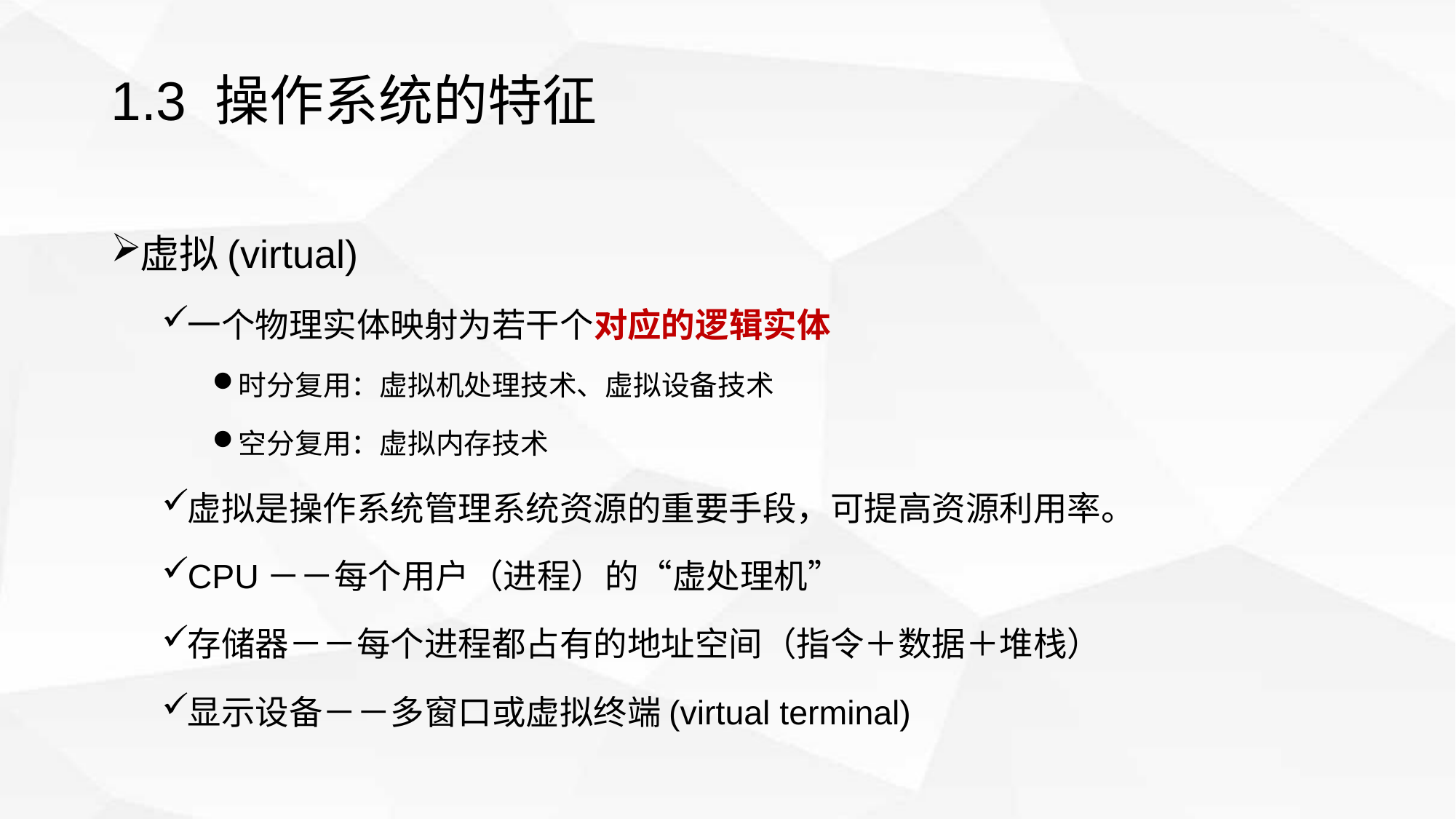

# 1.3 操作系统的特征
虚拟(virtual)
一个物理实体映射为若干个对应的逻辑实体
时分复用：虚拟机处理技术、虚拟设备技术
空分复用：虚拟内存技术
虚拟是操作系统管理系统资源的重要手段，可提高资源利用率。
CPU－－每个用户（进程）的“虚处理机”
存储器－－每个进程都占有的地址空间（指令＋数据＋堆栈）
显示设备－－多窗口或虚拟终端(virtual terminal)